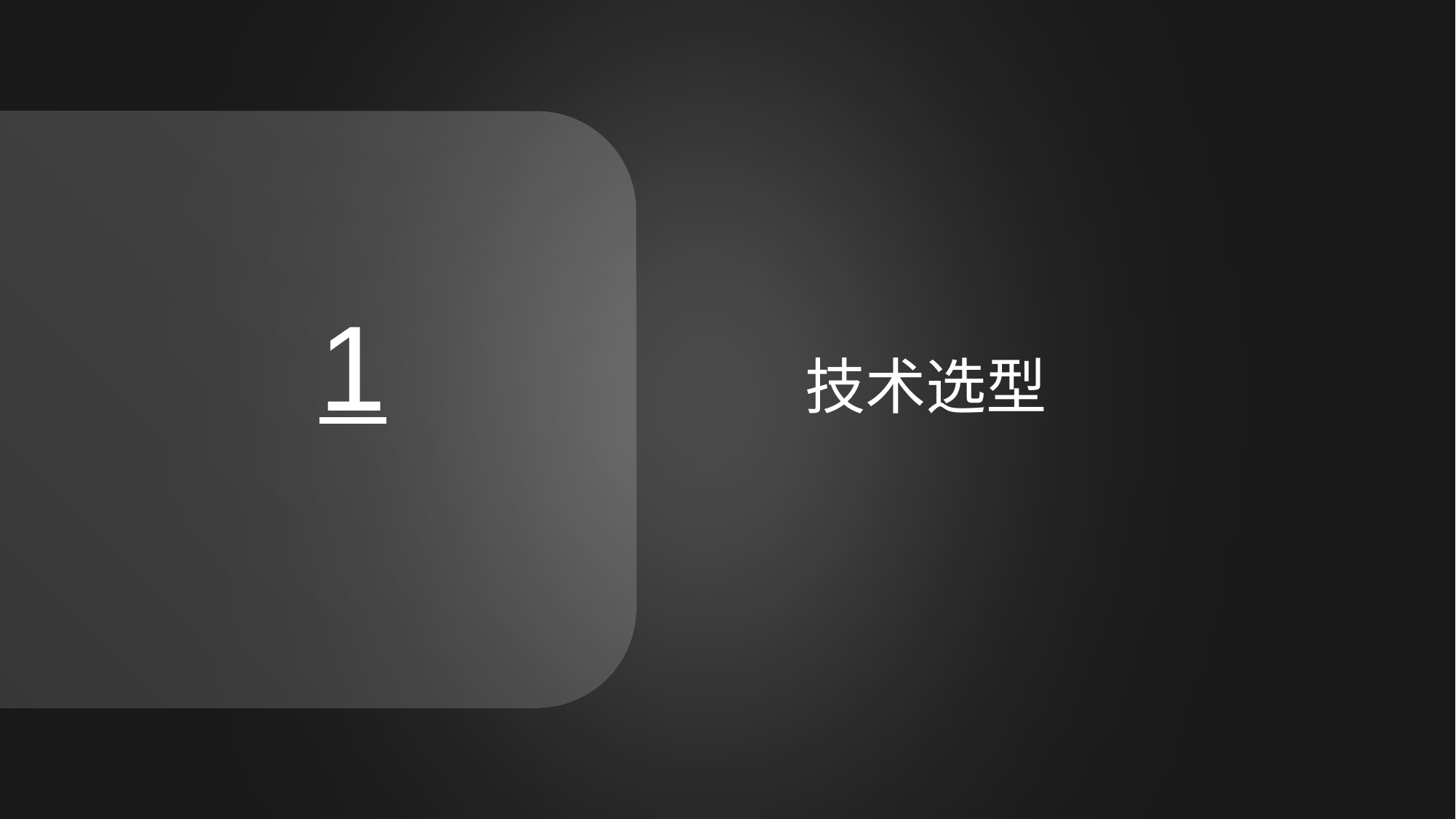

功能展示

1
# 目 录
技术选型
设计理念
亮点分析
成员分工

总结致谢